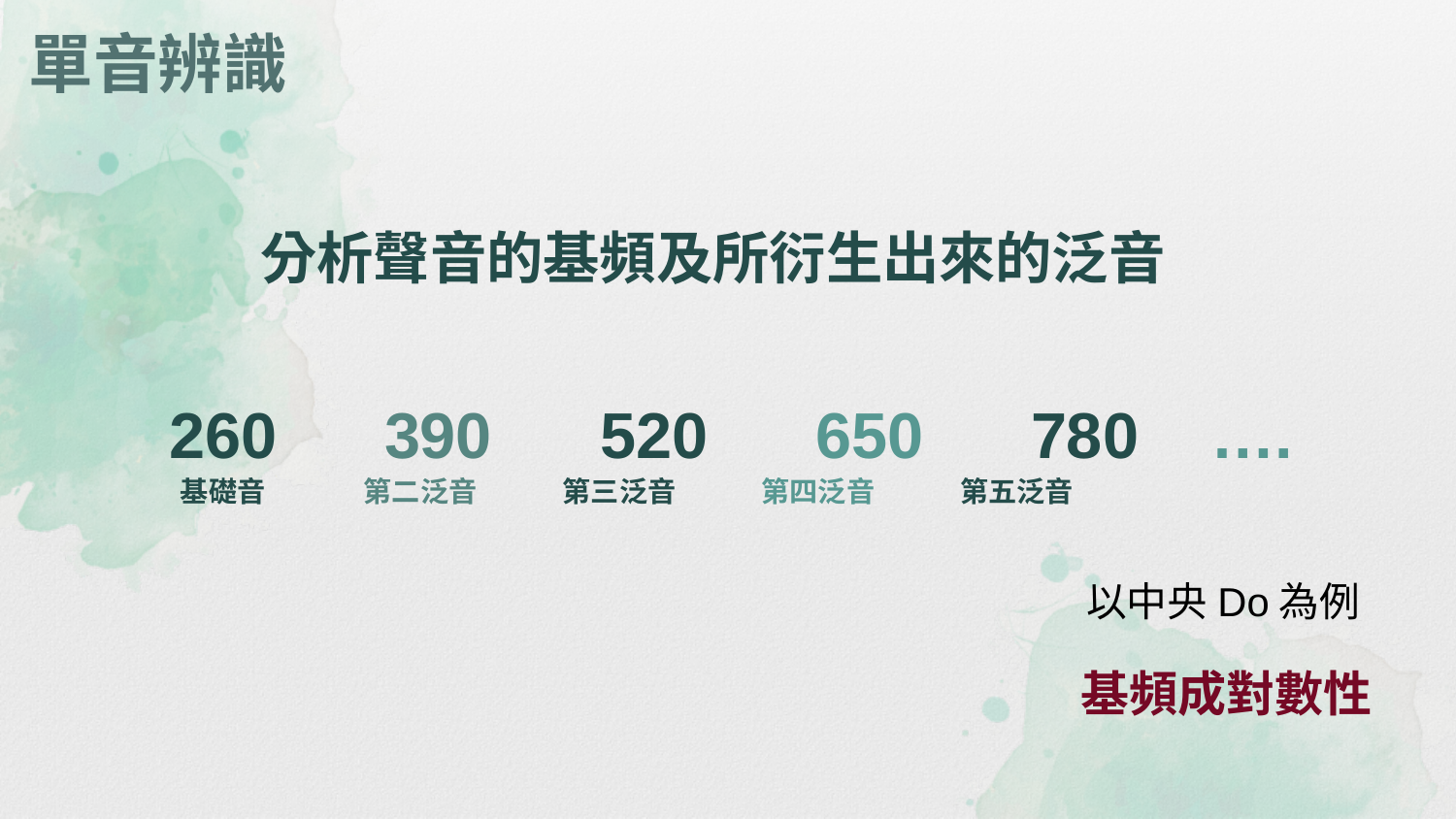

單音辨識

分析聲音的基頻及所衍生出來的泛音
260      390      520      650      780    ….
基礎音               第二泛音             第三泛音             第四泛音             第五泛音
以中央Do為例
基頻成對數性